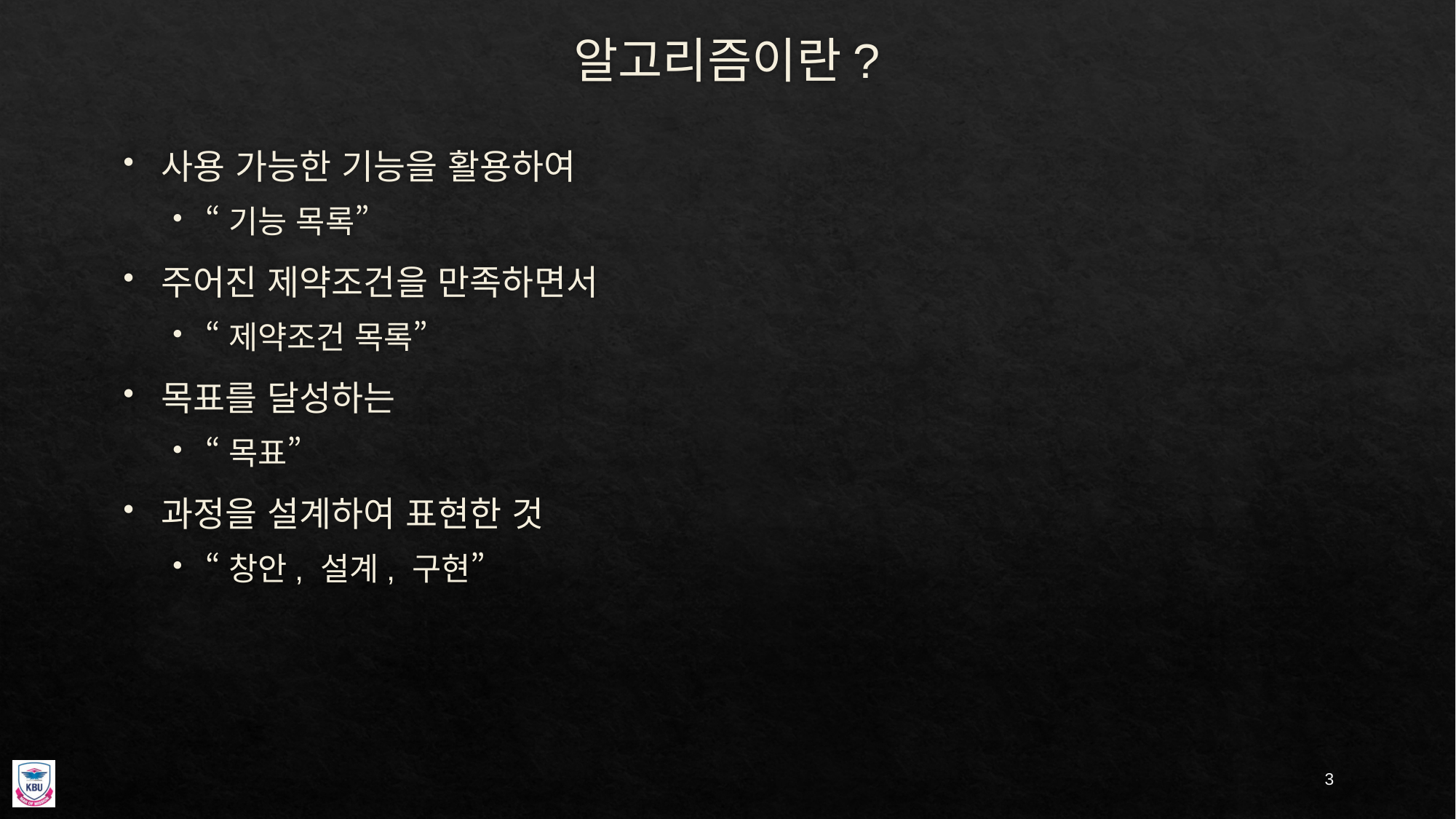

# 알고리즘이란?
사용 가능한 기능을 활용하여
“기능 목록”
주어진 제약조건을 만족하면서
“제약조건 목록”
목표를 달성하는
“목표”
과정을 설계하여 표현한 것
“창안, 설계, 구현”
3